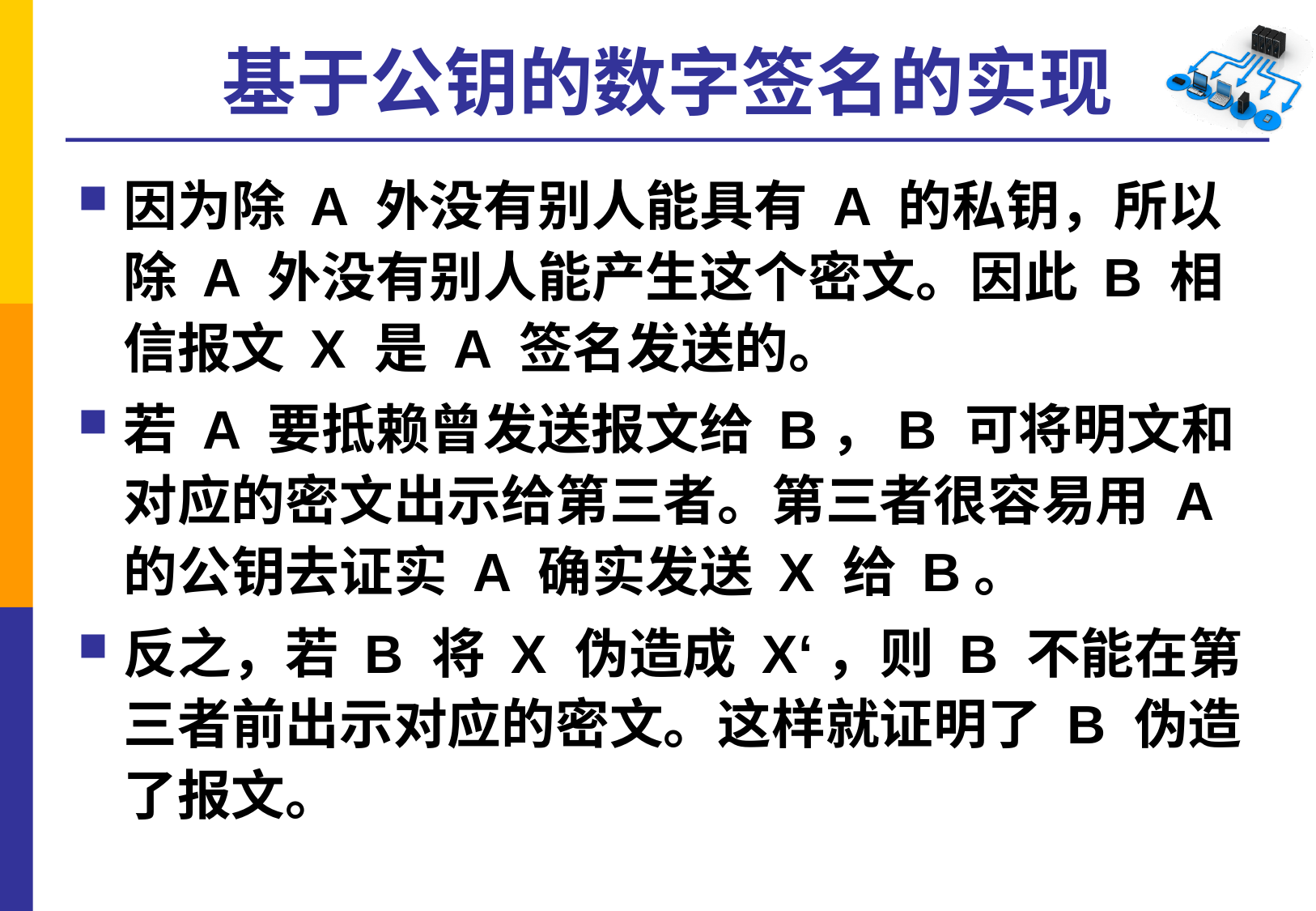

# 基于公钥的数字签名的实现
因为除 A 外没有别人能具有 A 的私钥，所以除 A 外没有别人能产生这个密文。因此 B 相信报文 X 是 A 签名发送的。
若 A 要抵赖曾发送报文给 B，B 可将明文和对应的密文出示给第三者。第三者很容易用 A 的公钥去证实 A 确实发送 X 给 B。
反之，若 B 将 X 伪造成 X‘，则 B 不能在第三者前出示对应的密文。这样就证明了 B 伪造了报文。